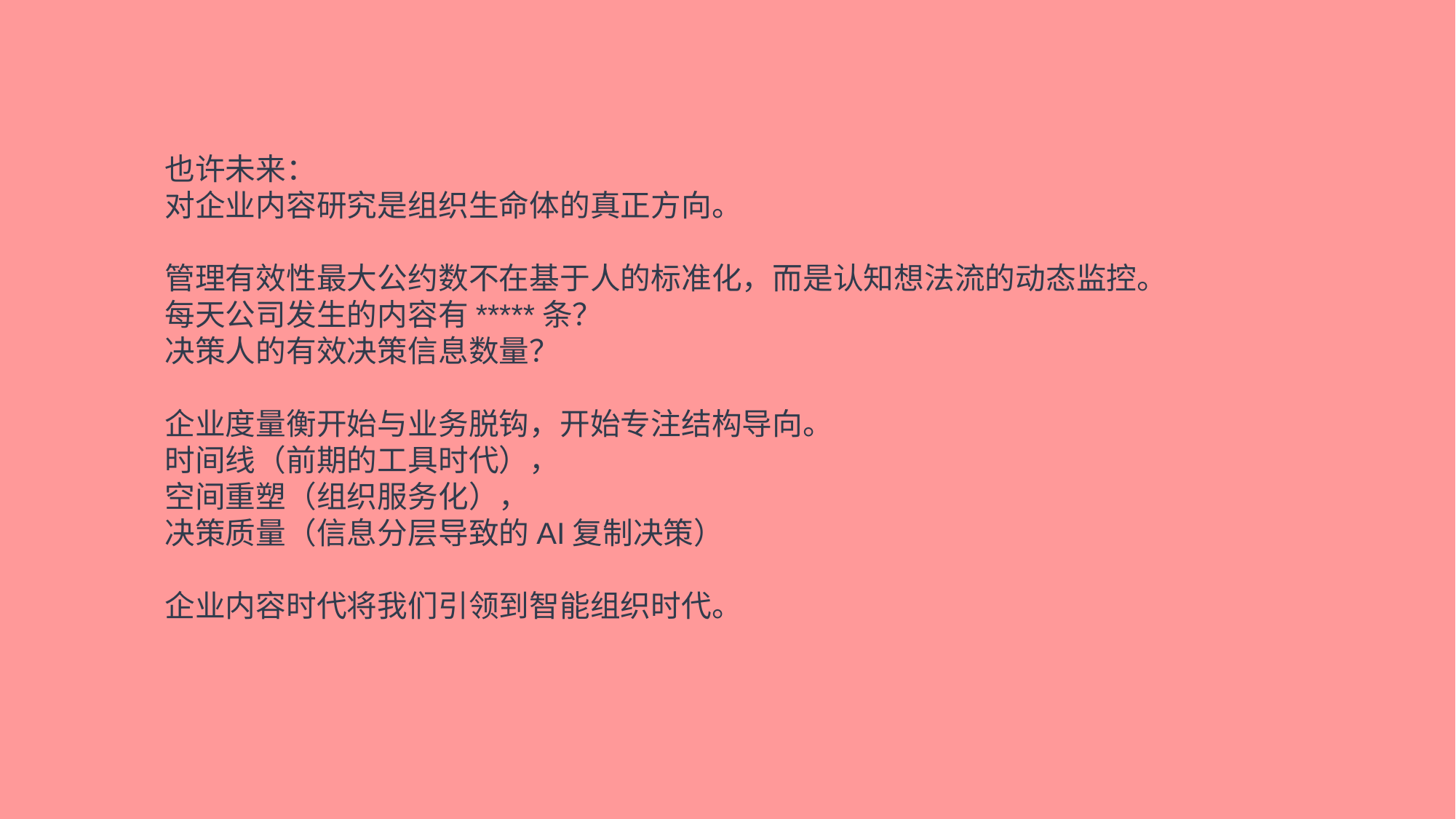

也许未来：
对企业内容研究是组织生命体的真正方向。

管理有效性最大公约数不在基于人的标准化，而是认知想法流的动态监控。
每天公司发生的内容有*****条？
决策人的有效决策信息数量？

企业度量衡开始与业务脱钩，开始专注结构导向。
时间线（前期的工具时代），
空间重塑（组织服务化），
决策质量（信息分层导致的AI复制决策）

企业内容时代将我们引领到智能组织时代。